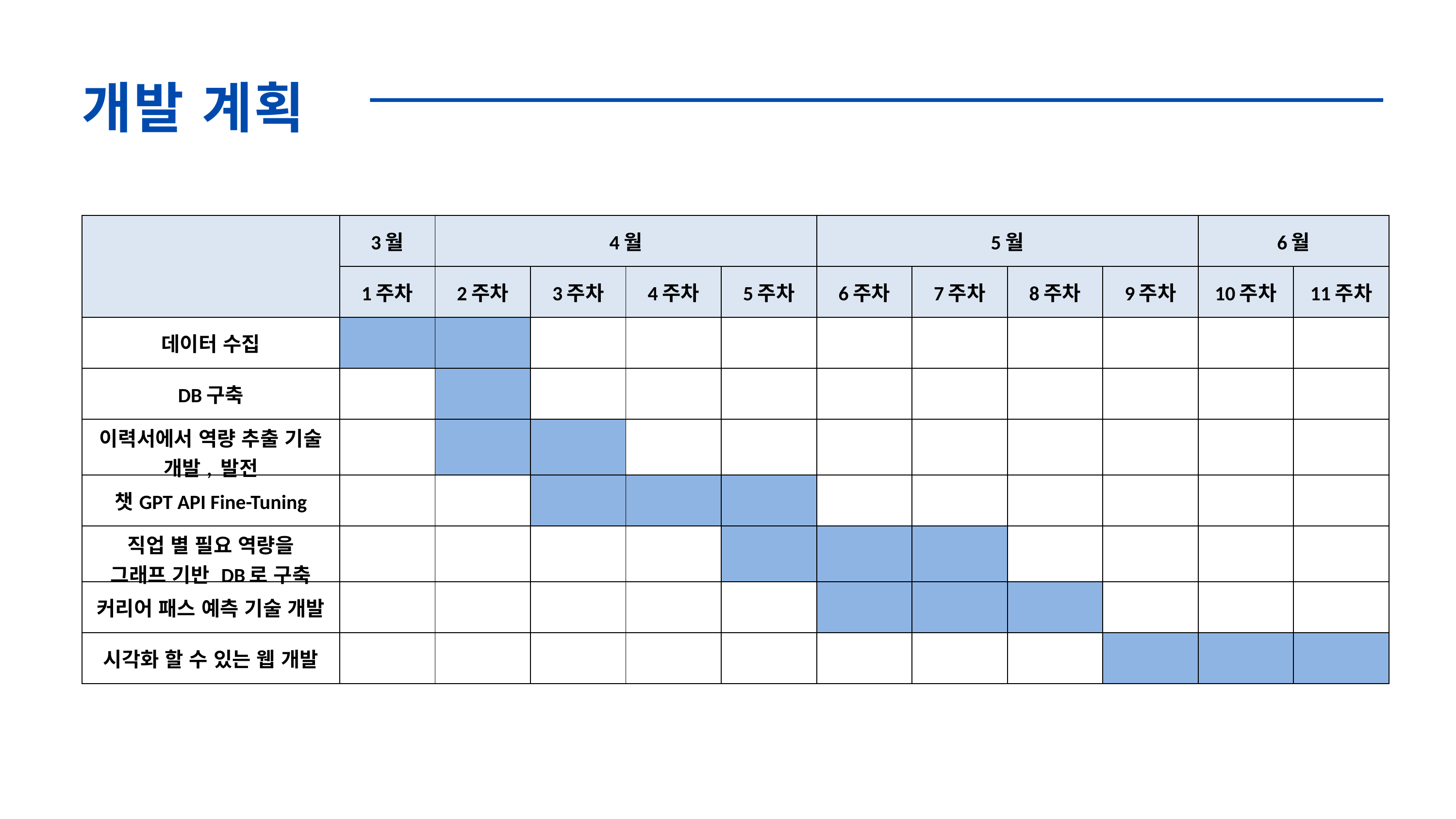

개발 계획

|  | 3월 | 4월 |  |  |  | 5월 |  |  |  | 6월 |  |
| --- | --- | --- | --- | --- | --- | --- | --- | --- | --- | --- | --- |
|  | 1주차 | 2주차 | 3주차 | 4주차 | 5주차 | 6주차 | 7주차 | 8주차 | 9주차 | 10주차 | 11주차 |
| 데이터 수집 |  |  |  |  |  |  |  |  |  |  |  |
| DB구축 |  |  |  |  |  |  |  |  |  |  |  |
| 이력서에서 역량 추출 기술 개발, 발전 |  |  |  |  |  |  |  |  |  |  |  |
| 챗GPT API Fine-Tuning |  |  |  |  |  |  |  |  |  |  |  |
| 직업 별 필요 역량을 그래프 기반 DB로 구축 |  |  |  |  |  |  |  |  |  |  |  |
| 커리어 패스 예측 기술 개발 |  |  |  |  |  |  |  |  |  |  |  |
| 시각화 할 수 있는 웹 개발 |  |  |  |  |  |  |  |  |  |  |  |